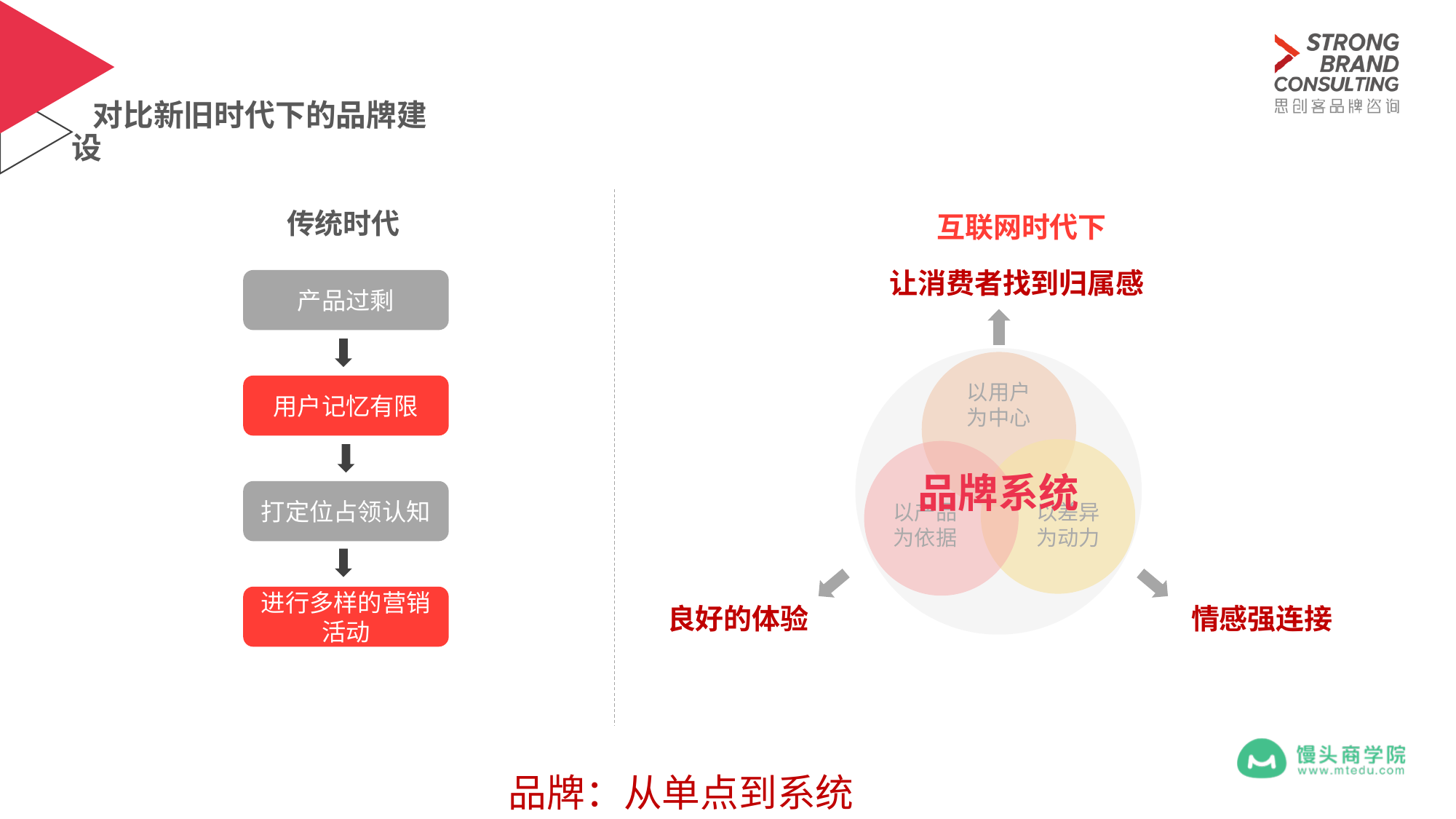

外界环境的变化，导致信息的互动变难
26.50
# 对比新旧时代下的品牌建设
传统时代
互联网时代下
让消费者找到归属感
产品过剩

品牌系统

以用户为中心
用户记忆有限

打定位占领认知
以产品为依据
以差异为动力

进行多样的营销活动
良好的体验
情感强连接
品牌：从单点到系统